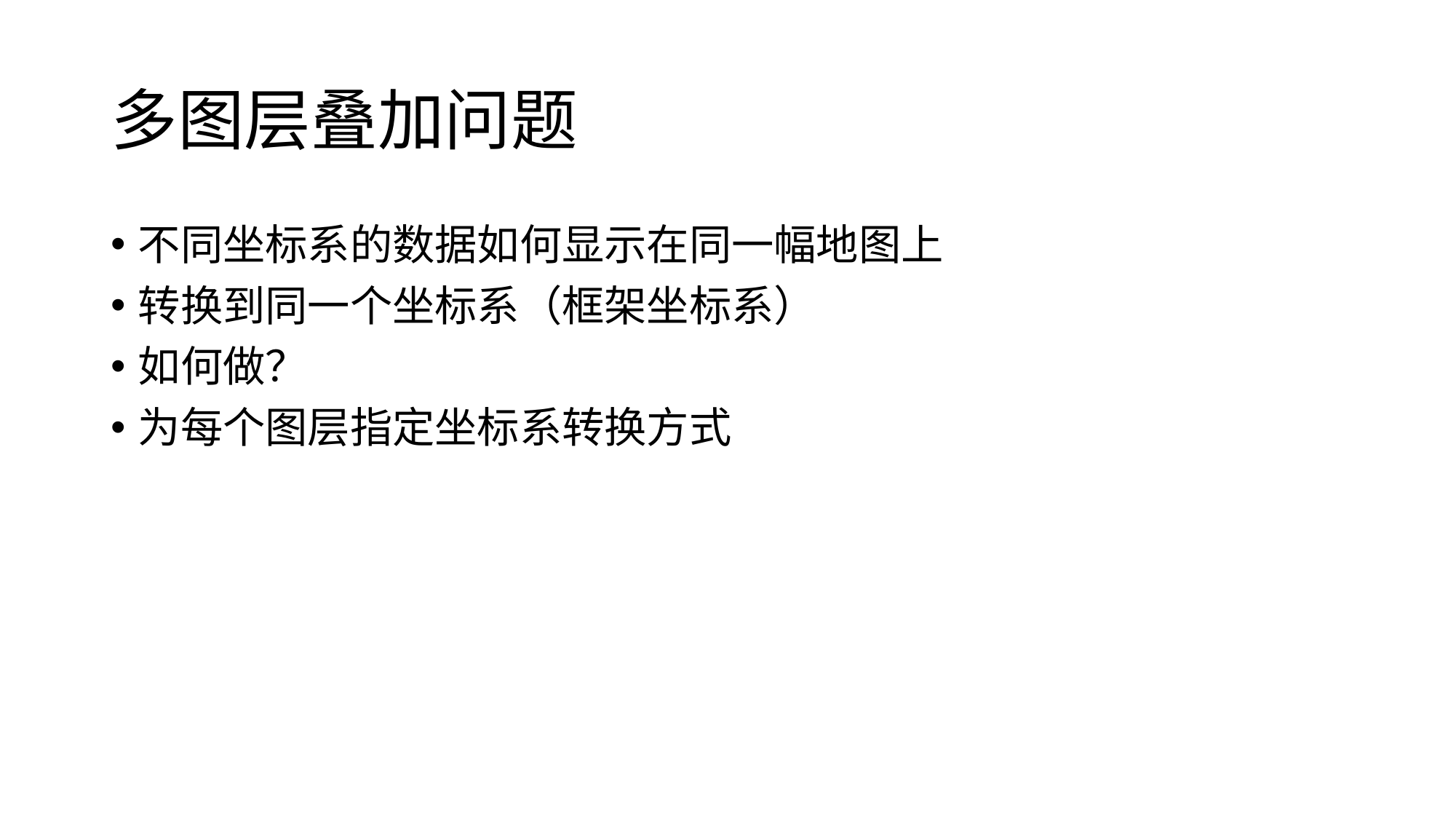

# 多图层叠加问题
不同坐标系的数据如何显示在同一幅地图上
转换到同一个坐标系（框架坐标系）
如何做？
为每个图层指定坐标系转换方式